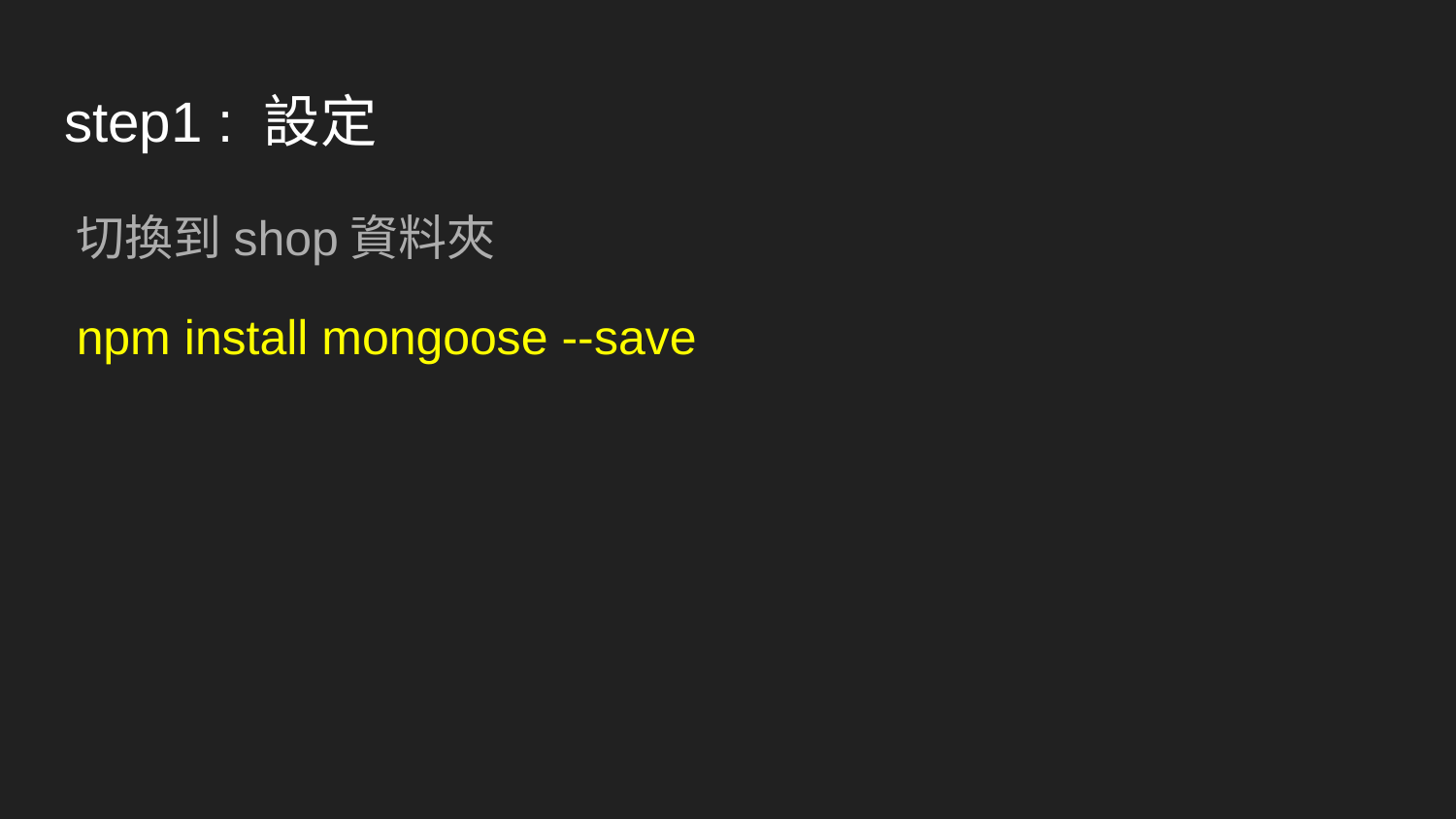

# step1 : 設定
切換到shop資料夾
npm install mongoose --save